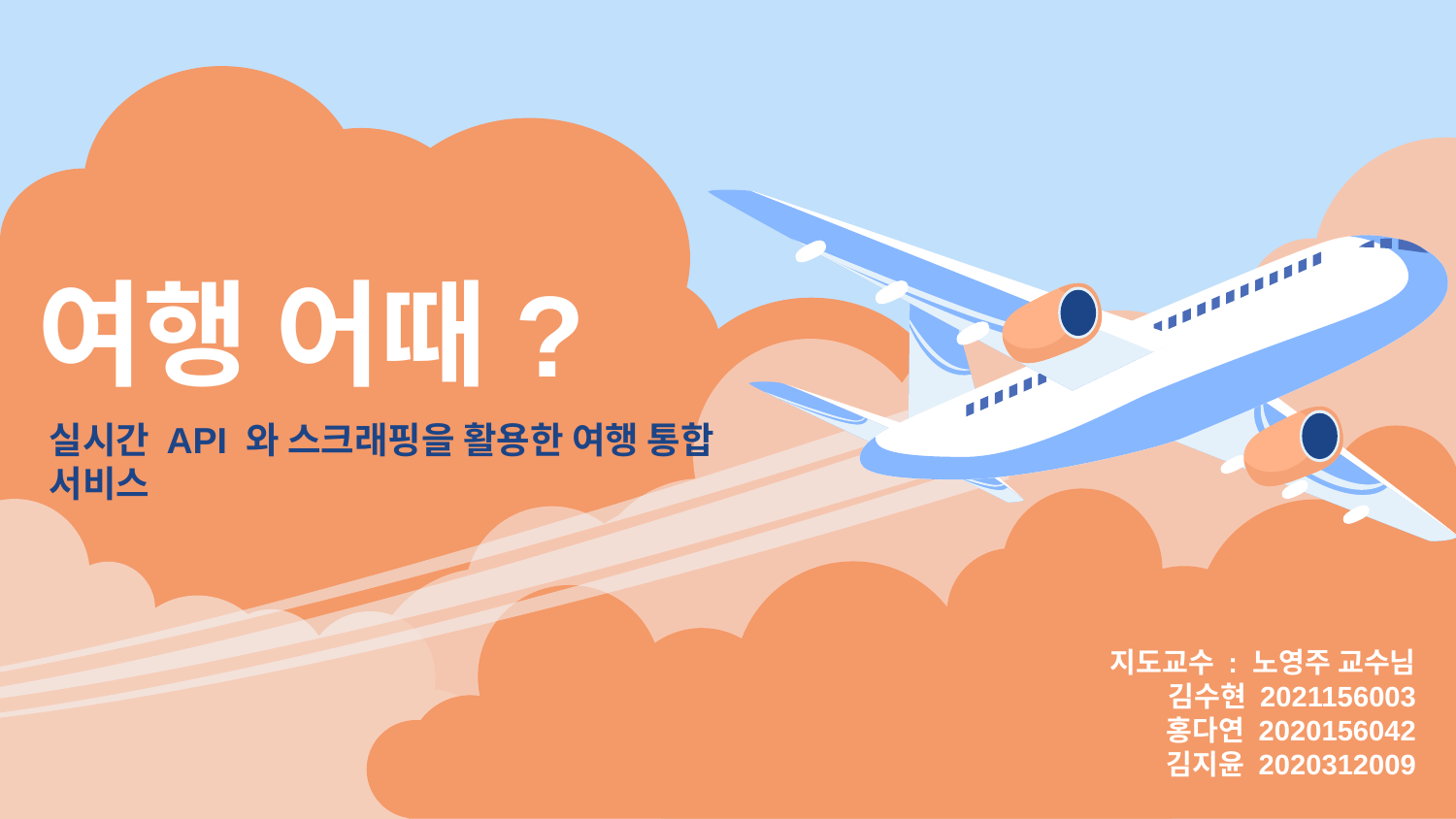

# 여행 어때?
실시간 API 와 스크래핑을 활용한 여행 통합 서비스

지도교수 : 노영주 교수님
김수현 2021156003
홍다연 2020156042
김지윤 2020312009